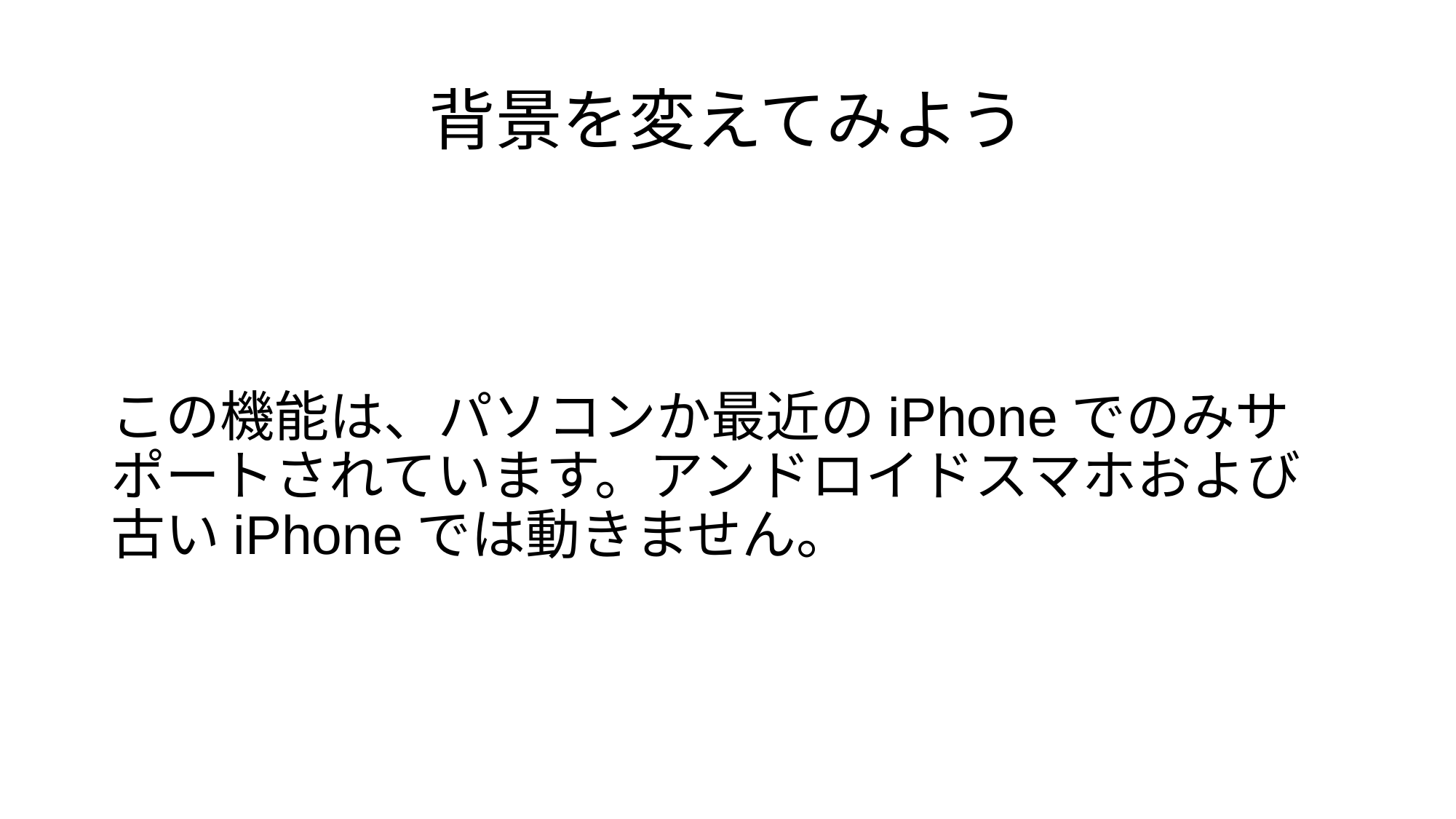

# 背景を変えてみよう
この機能は、パソコンか最近のiPhoneでのみサポートされています。アンドロイドスマホおよび古いiPhoneでは動きません。